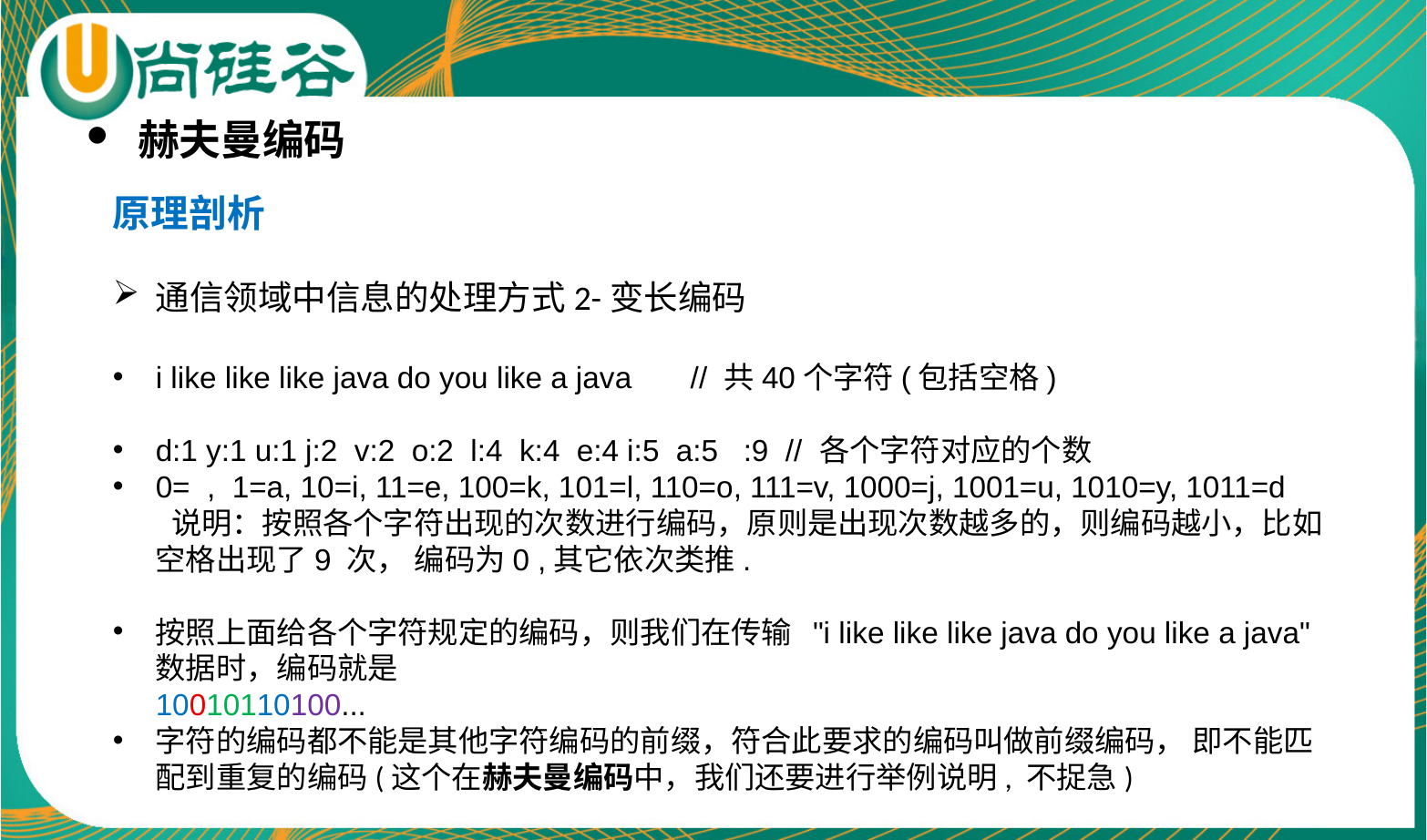

赫夫曼编码
原理剖析

通信领域中信息的处理方式2-变长编码

i like like like java do you like a java       // 共40个字符(包括空格)

d:1 y:1 u:1 j:2  v:2  o:2  l:4  k:4  e:4 i:5  a:5   :9  // 各个字符对应的个数
0=  ,  1=a, 10=i, 11=e, 100=k, 101=l, 110=o, 111=v, 1000=j, 1001=u, 1010=y, 1011=d
 说明：按照各个字符出现的次数进行编码，原则是出现次数越多的，则编码越小，比如 空格出现了9 次， 编码为0 ,其它依次类推.

按照上面给各个字符规定的编码，则我们在传输  "i like like like java do you like a java" 数据时，编码就是
10010110100...
字符的编码都不能是其他字符编码的前缀，符合此要求的编码叫做前缀编码， 即不能匹配到重复的编码(这个在赫夫曼编码中，我们还要进行举例说明, 不捉急)